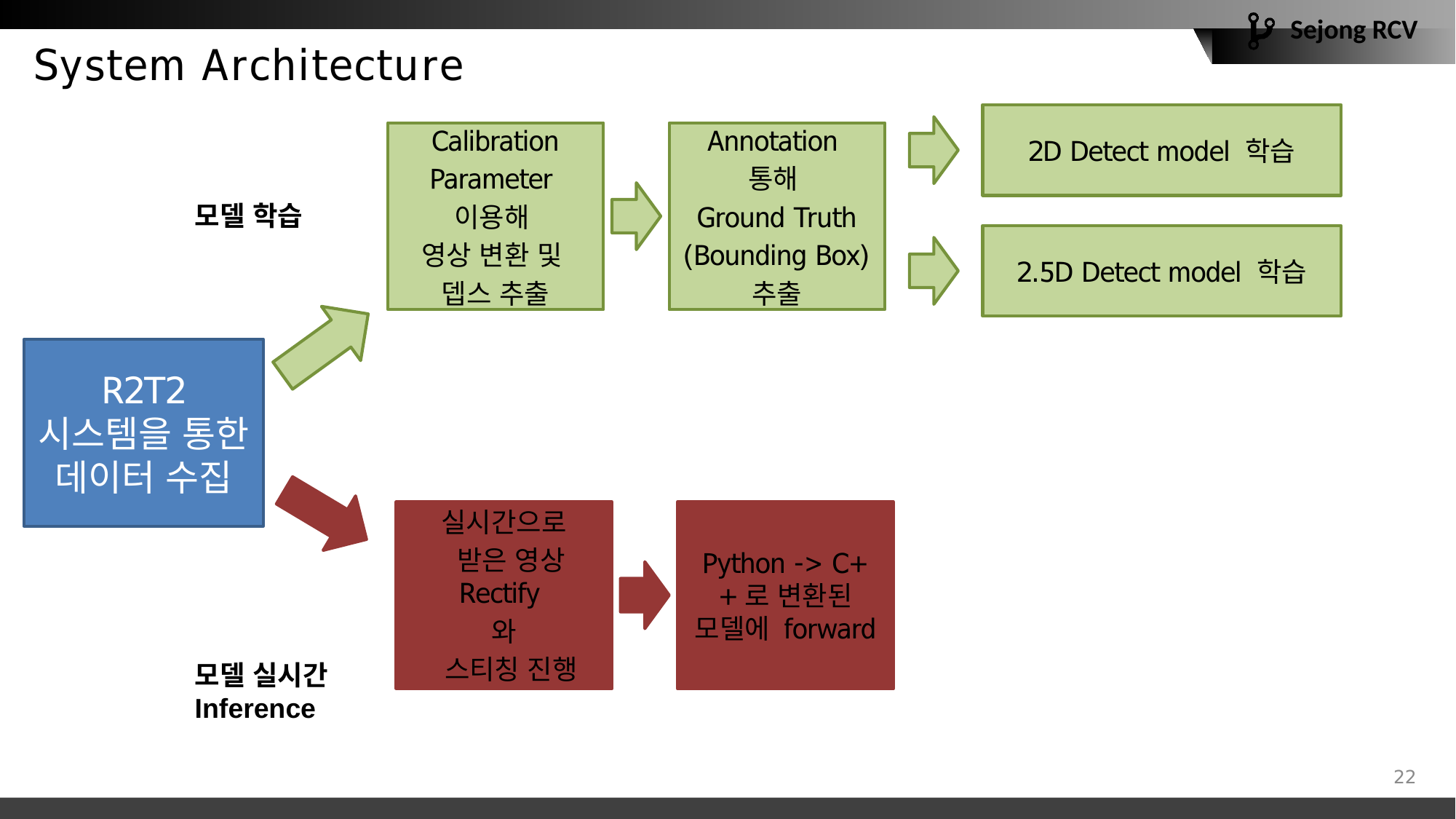

# System Architecture
2D Detect model 학습

Calibration
Parameter
이용해
영상 변환 및
뎁스 추출
Annotation
통해
Ground Truth
(Bounding Box)
추출

모델 학습
2.5D Detect model 학습

R2T2 시스템을 통한 데이터 수집

실시간으로
 받은 영상 Rectify
와
 스티칭 진행
Python -> C++로 변환된 모델에 forward

모델 실시간
Inference
22